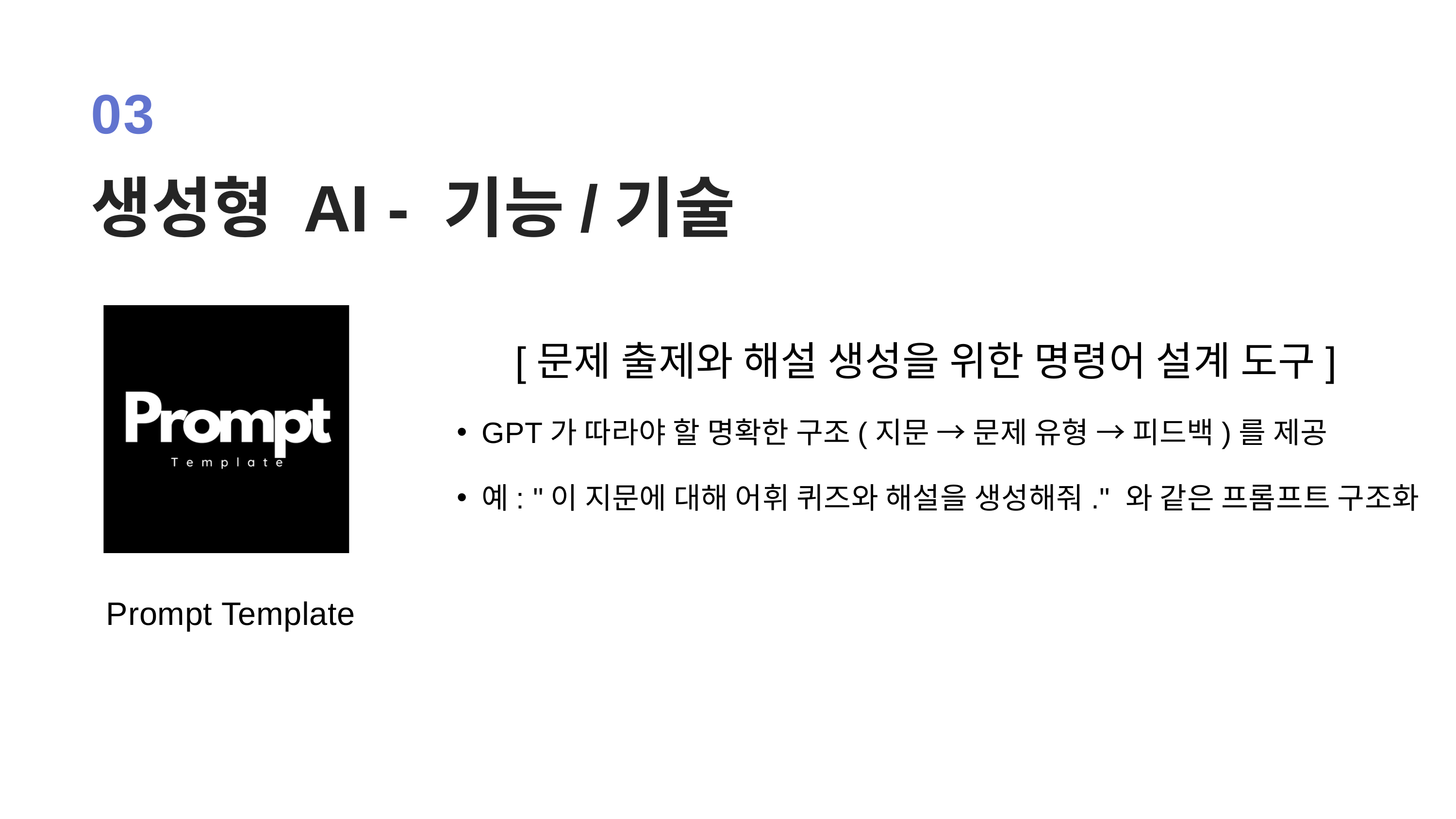

03
생성형 AI - 기능/기술
[문제 출제와 해설 생성을 위한 명령어 설계 도구]
GPT가 따라야 할 명확한 구조(지문 → 문제 유형 → 피드백)를 제공
예: "이 지문에 대해 어휘 퀴즈와 해설을 생성해줘." 와 같은 프롬프트 구조화

 Prompt Template